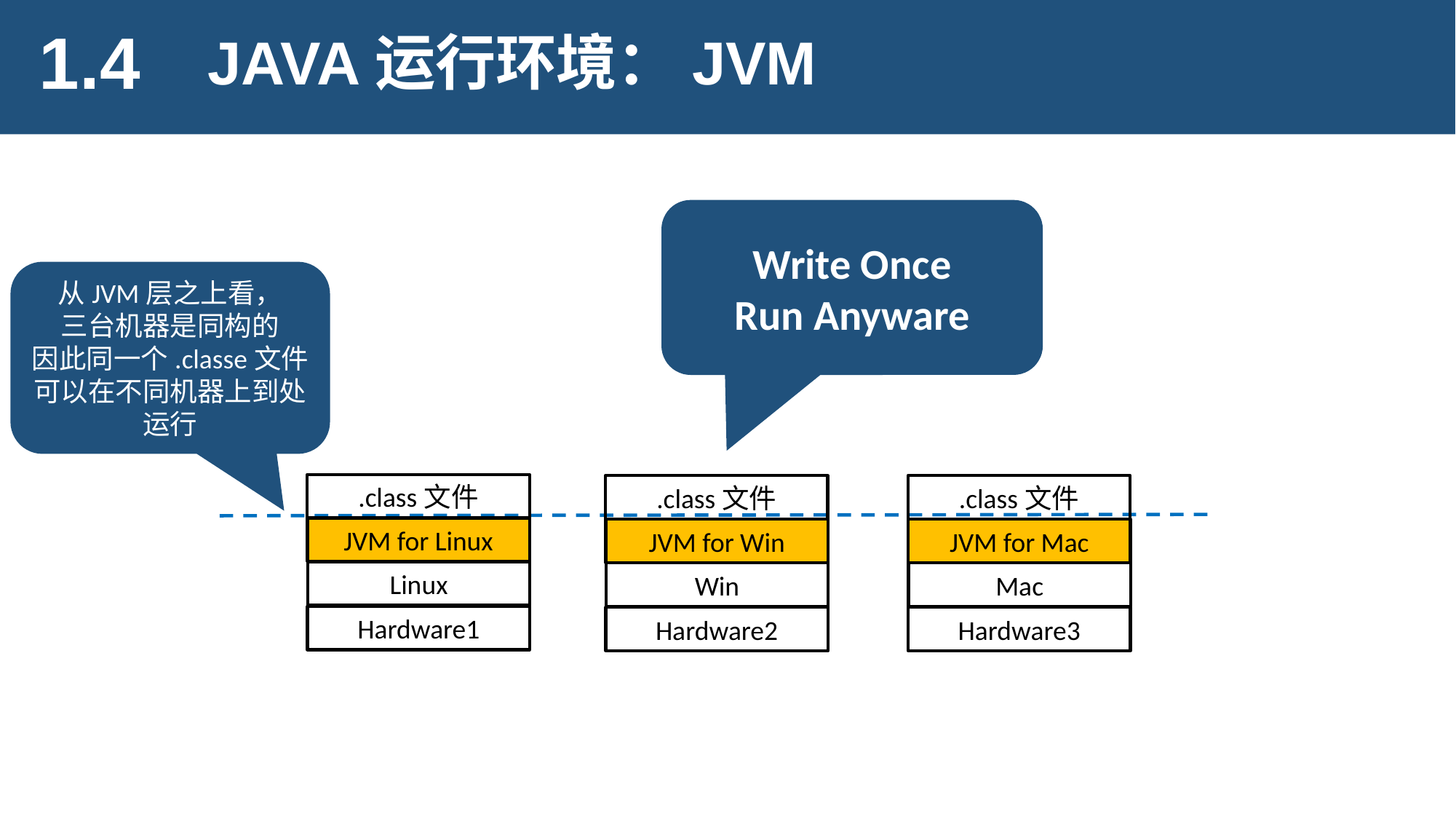

1.4
JAVA运行环境：JVM
Write Once
Run Anyware
从JVM层之上看，
三台机器是同构的
因此同一个.classe文件可以在不同机器上到处运行
.class文件
.class文件
.class文件
JVM for Linux
JVM for Win
JVM for Mac
Linux
Win
Mac
Hardware1
Hardware2
Hardware3